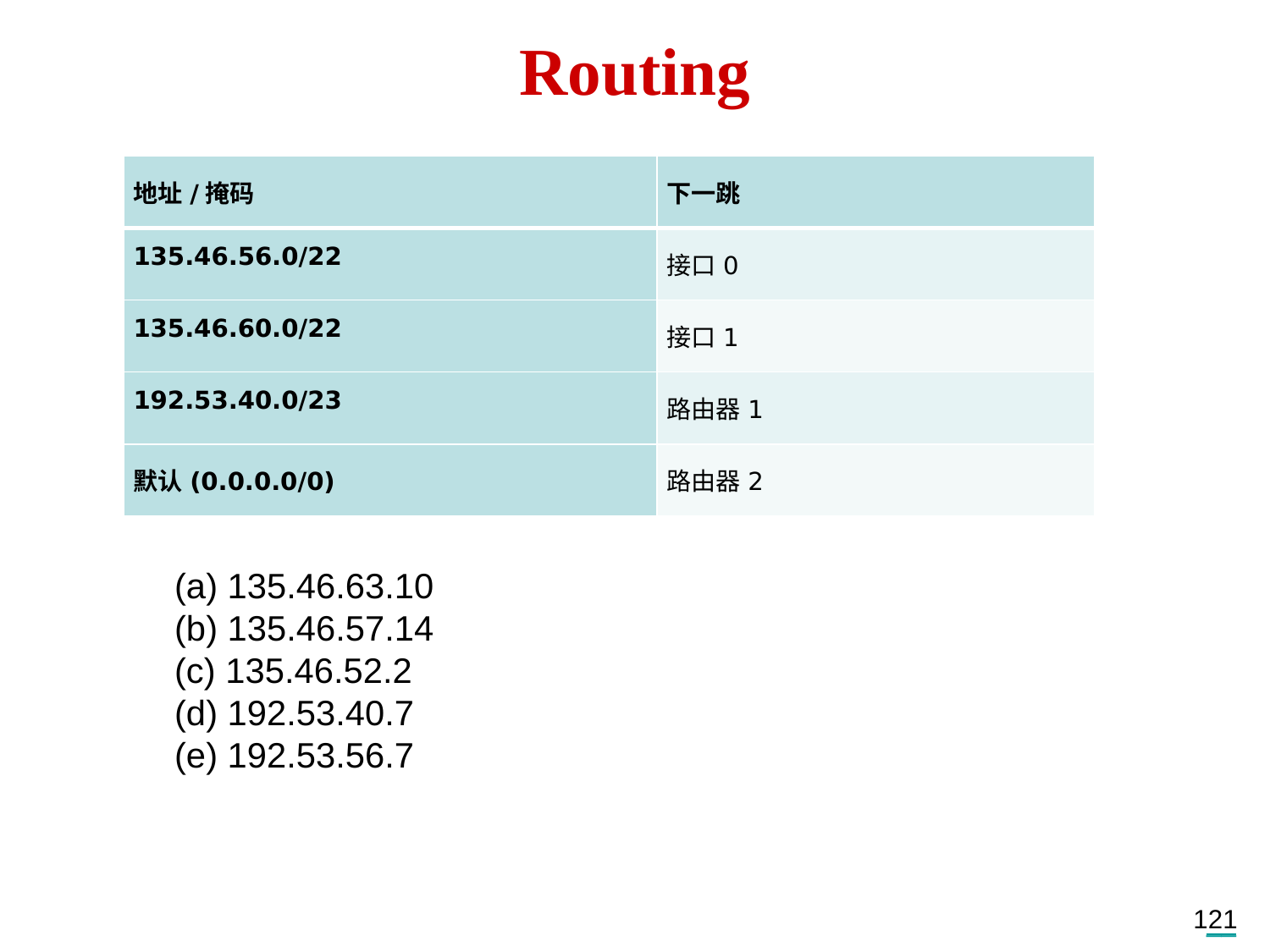

# Routing
| 地址/掩码 | 下一跳 |
| --- | --- |
| 135.46.56.0/22 | 接口0 |
| 135.46.60.0/22 | 接口1 |
| 192.53.40.0/23 | 路由器1 |
| 默认(0.0.0.0/0) | 路由器2 |
(a) 135.46.63.10
(b) 135.46.57.14
(c) 135.46.52.2
(d) 192.53.40.7
(e) 192.53.56.7